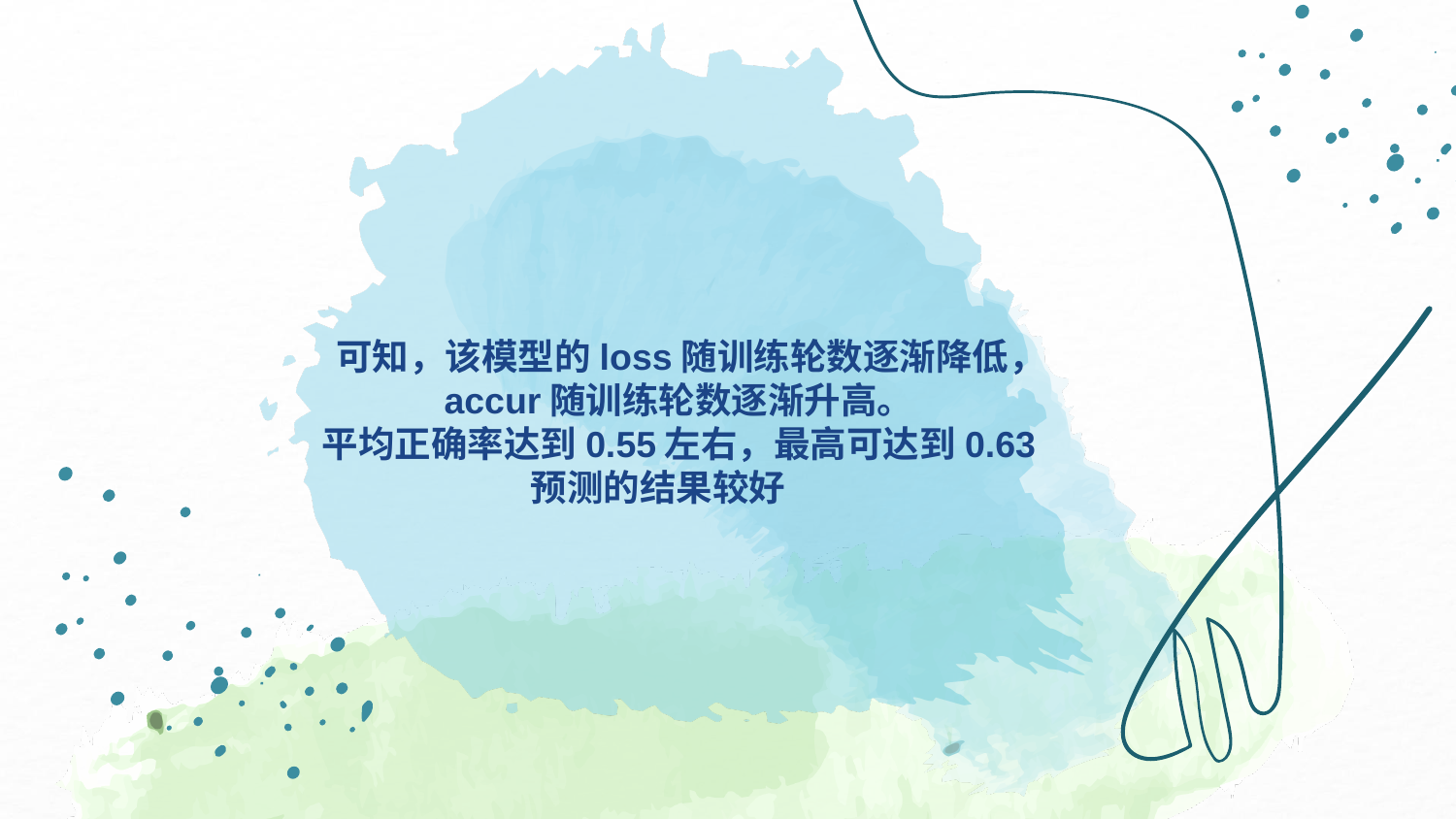

# 可知，该模型的loss随训练轮数逐渐降低， accur随训练轮数逐渐升高。 平均正确率达到0.55左右，最高可达到0.63 预测的结果较好